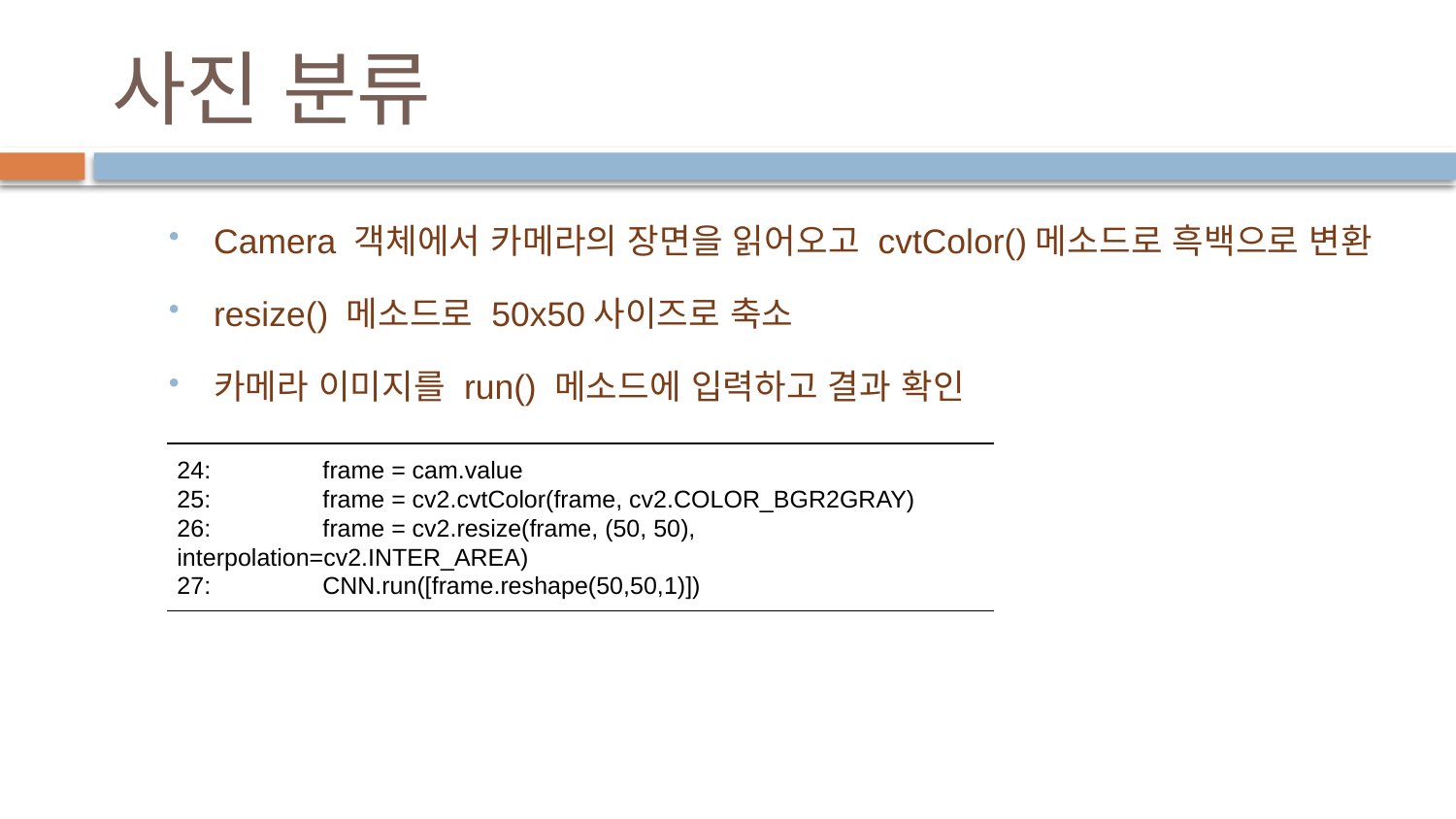

# 사진 분류
Camera 객체에서 카메라의 장면을 읽어오고 cvtColor()메소드로 흑백으로 변환
resize() 메소드로 50x50사이즈로 축소
카메라 이미지를 run() 메소드에 입력하고 결과 확인

| 24: frame = cam.value 25: frame = cv2.cvtColor(frame, cv2.COLOR\_BGR2GRAY) 26: frame = cv2.resize(frame, (50, 50), interpolation=cv2.INTER\_AREA) 27: CNN.run([frame.reshape(50,50,1)]) |
| --- |